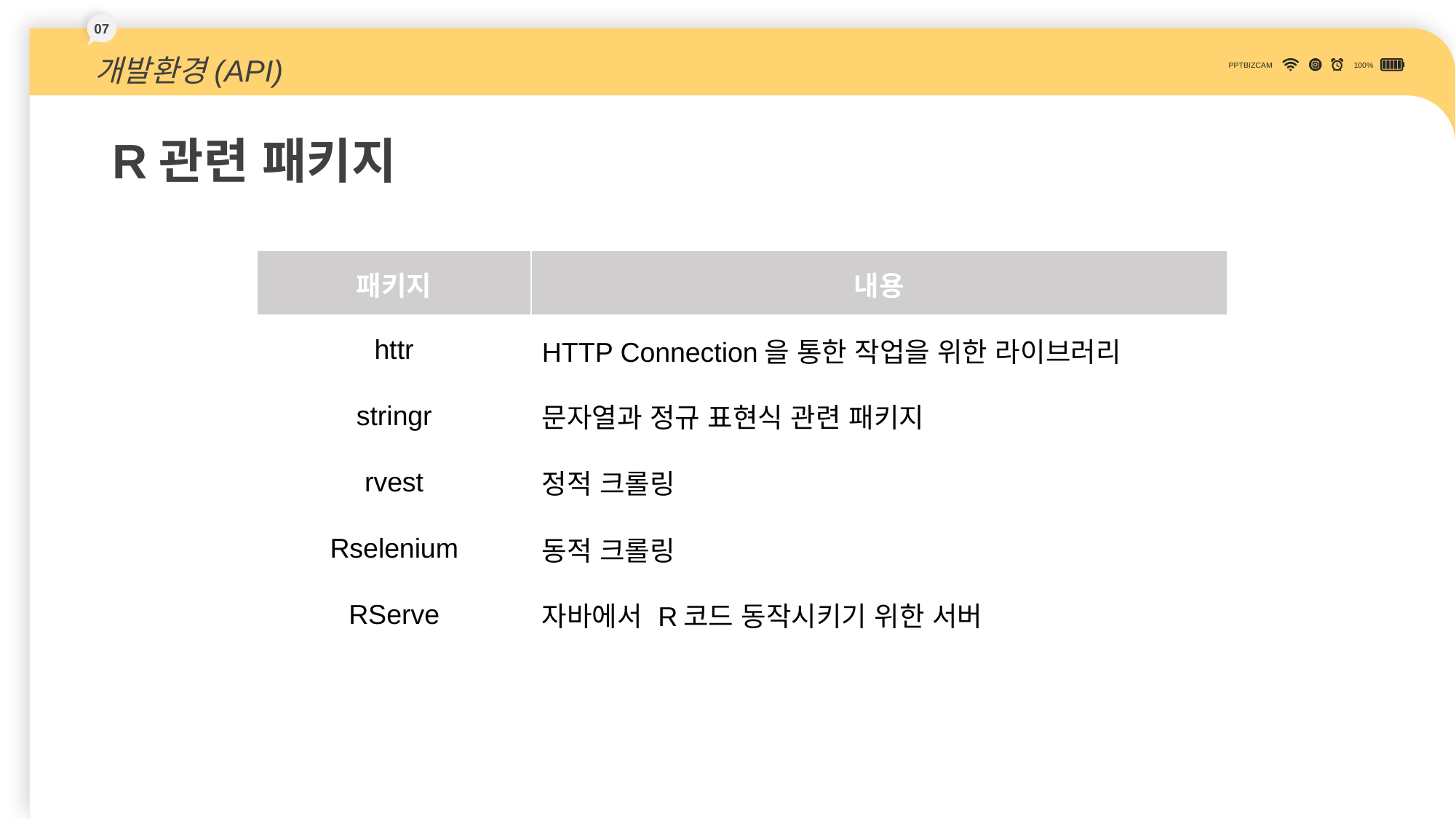

07
개발환경(API)

PPTBIZCAM
100%

R관련 패키지
| 패키지 | 내용 |
| --- | --- |
| httr | HTTP Connection을 통한 작업을 위한 라이브러리 |
| stringr | 문자열과 정규 표현식 관련 패키지 |
| rvest | 정적 크롤링 |
| Rselenium | 동적 크롤링 |
| RServe | 자바에서 R코드 동작시키기 위한 서버 |
DOWN